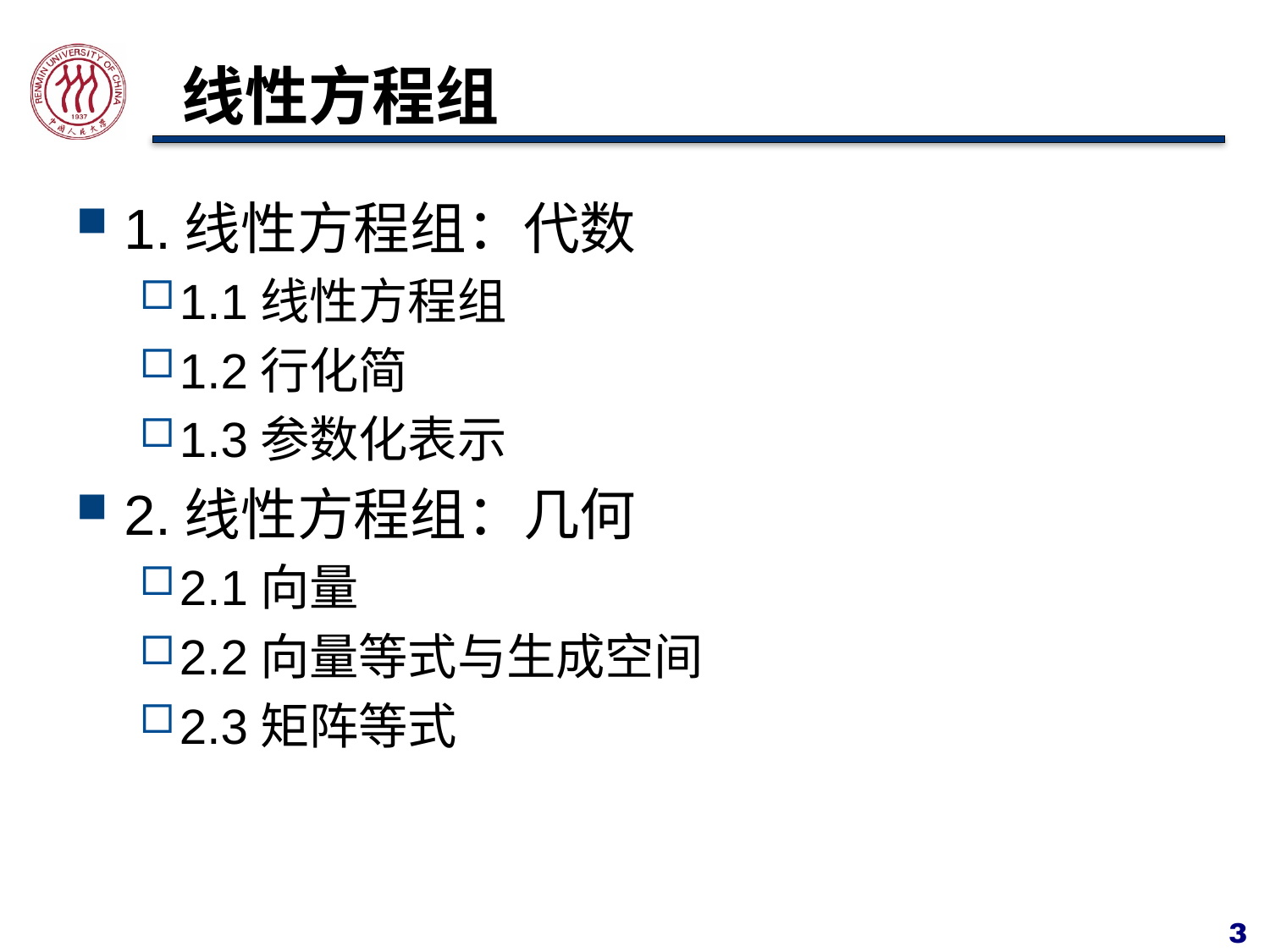

# 线性方程组
1.线性方程组：代数
1.1线性方程组
1.2行化简
1.3参数化表示
2.线性方程组：几何
2.1向量
2.2向量等式与生成空间
2.3矩阵等式